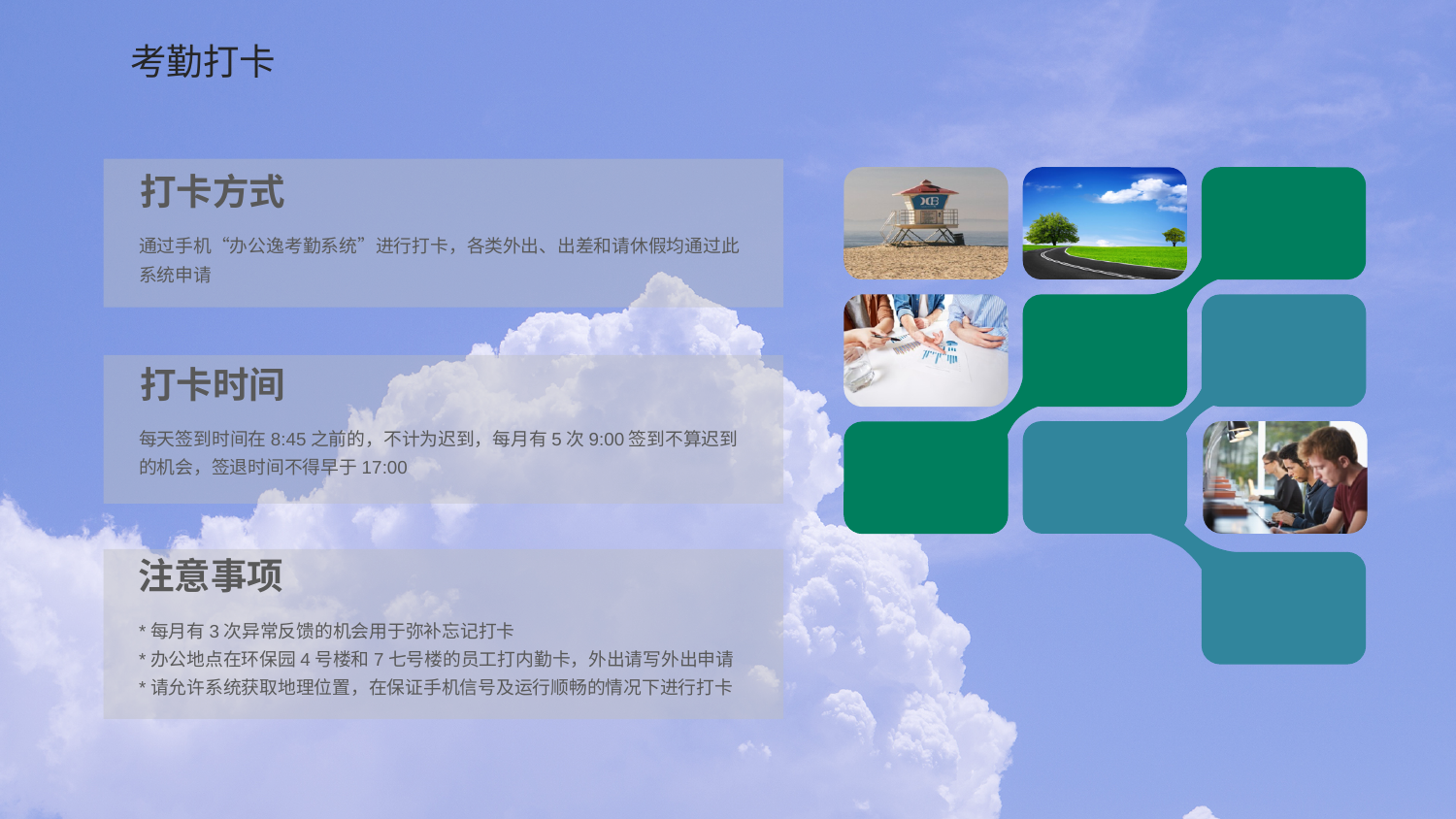

考勤打卡

打卡方式

通过手机“办公逸考勤系统”进行打卡，各类外出、出差和请休假均通过此系统申请

打卡时间

每天签到时间在8:45之前的，不计为迟到，每月有5次9:00签到不算迟到的机会，签退时间不得早于17:00

注意事项

*每月有3次异常反馈的机会用于弥补忘记打卡
*办公地点在环保园4号楼和7七号楼的员工打内勤卡，外出请写外出申请
*请允许系统获取地理位置，在保证手机信号及运行顺畅的情况下进行打卡